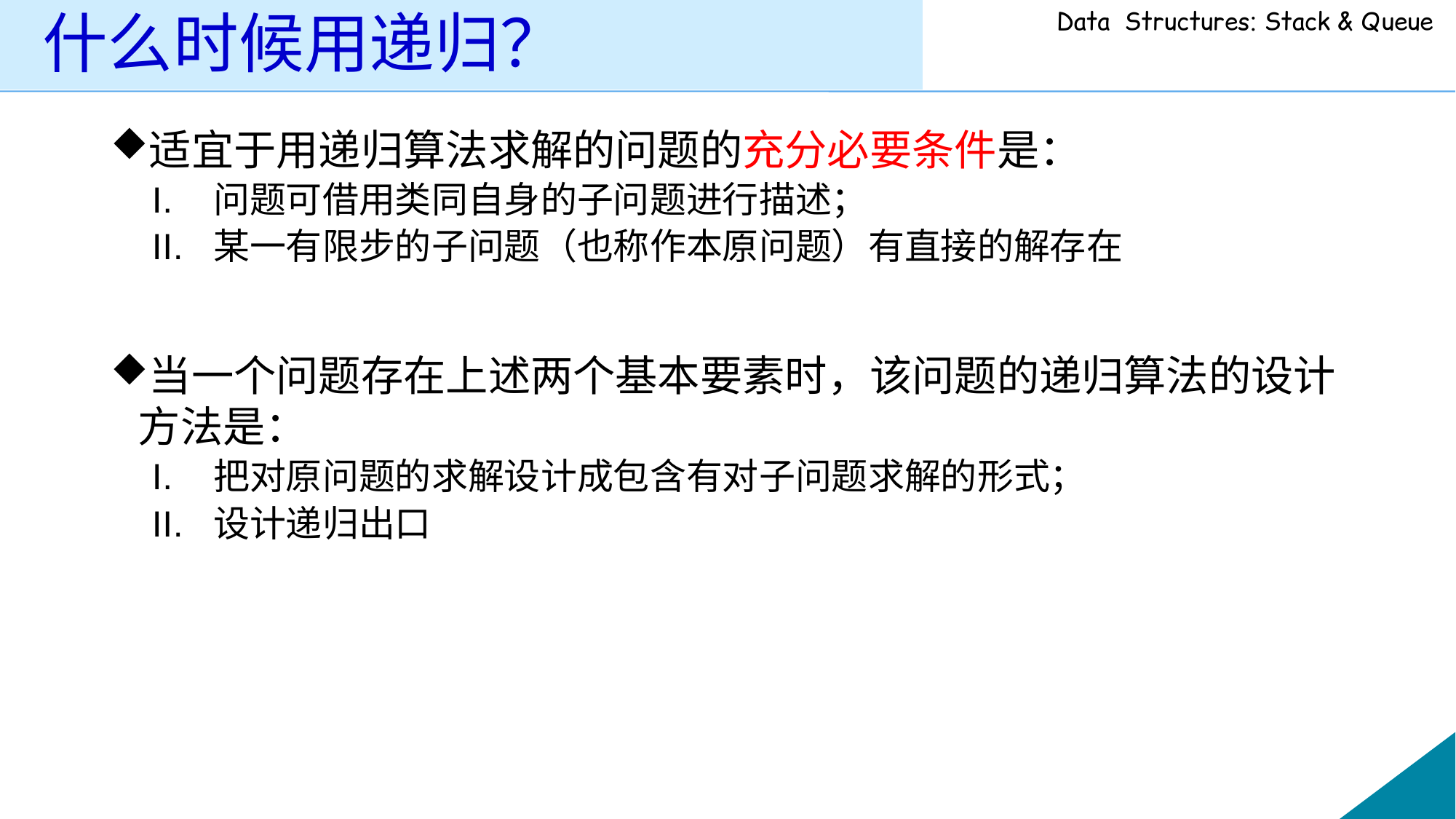

# 什么时候用递归？
适宜于用递归算法求解的问题的充分必要条件是：
问题可借用类同自身的子问题进行描述；
某一有限步的子问题（也称作本原问题）有直接的解存在

当一个问题存在上述两个基本要素时，该问题的递归算法的设计方法是：
把对原问题的求解设计成包含有对子问题求解的形式；
设计递归出口